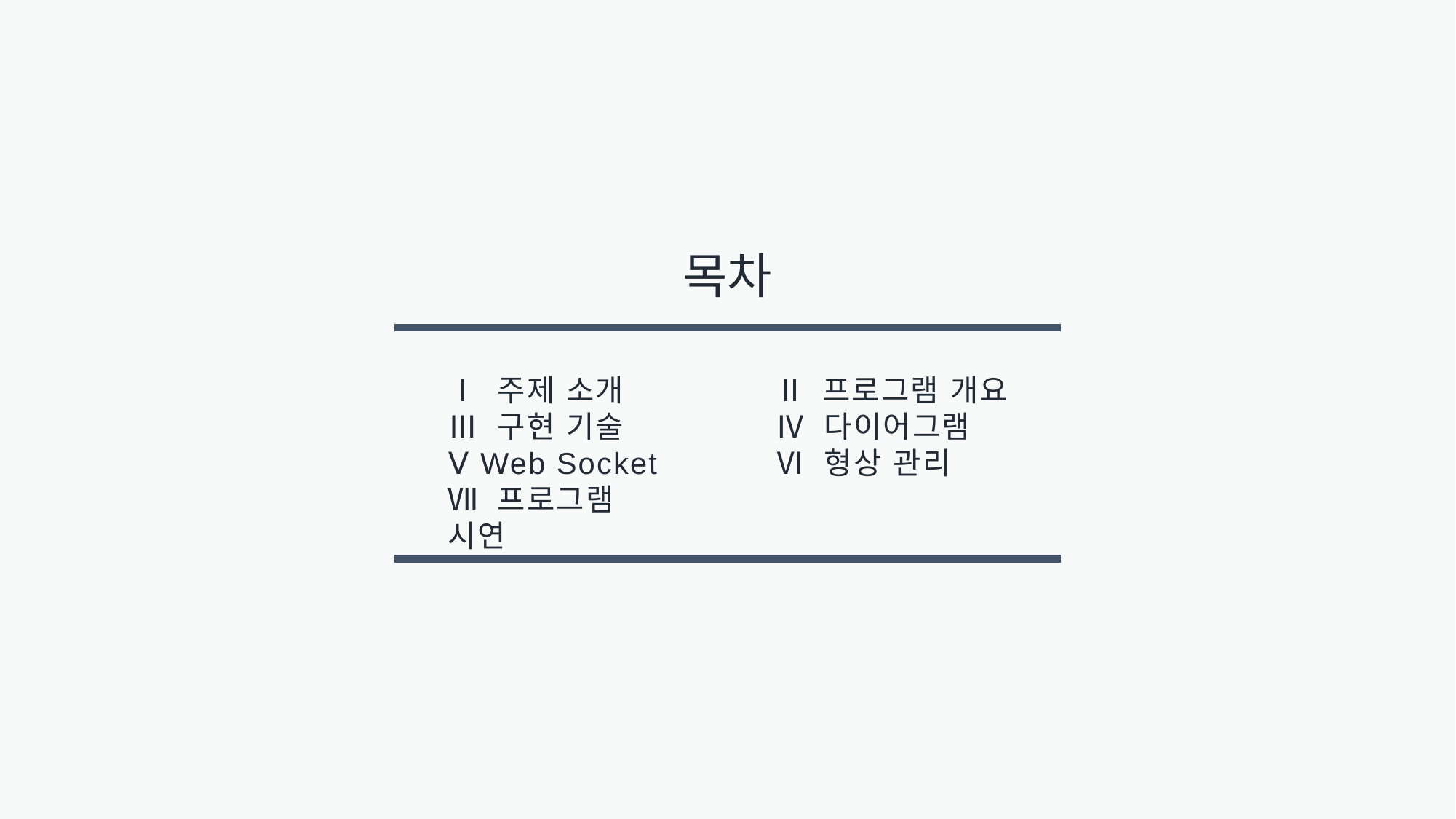

목차
Ⅰ 주제 소개
Ⅲ 구현 기술
Ⅴ Web Socket
Ⅶ 프로그램 시연
Ⅱ 프로그램 개요
Ⅳ 다이어그램
Ⅵ 형상 관리